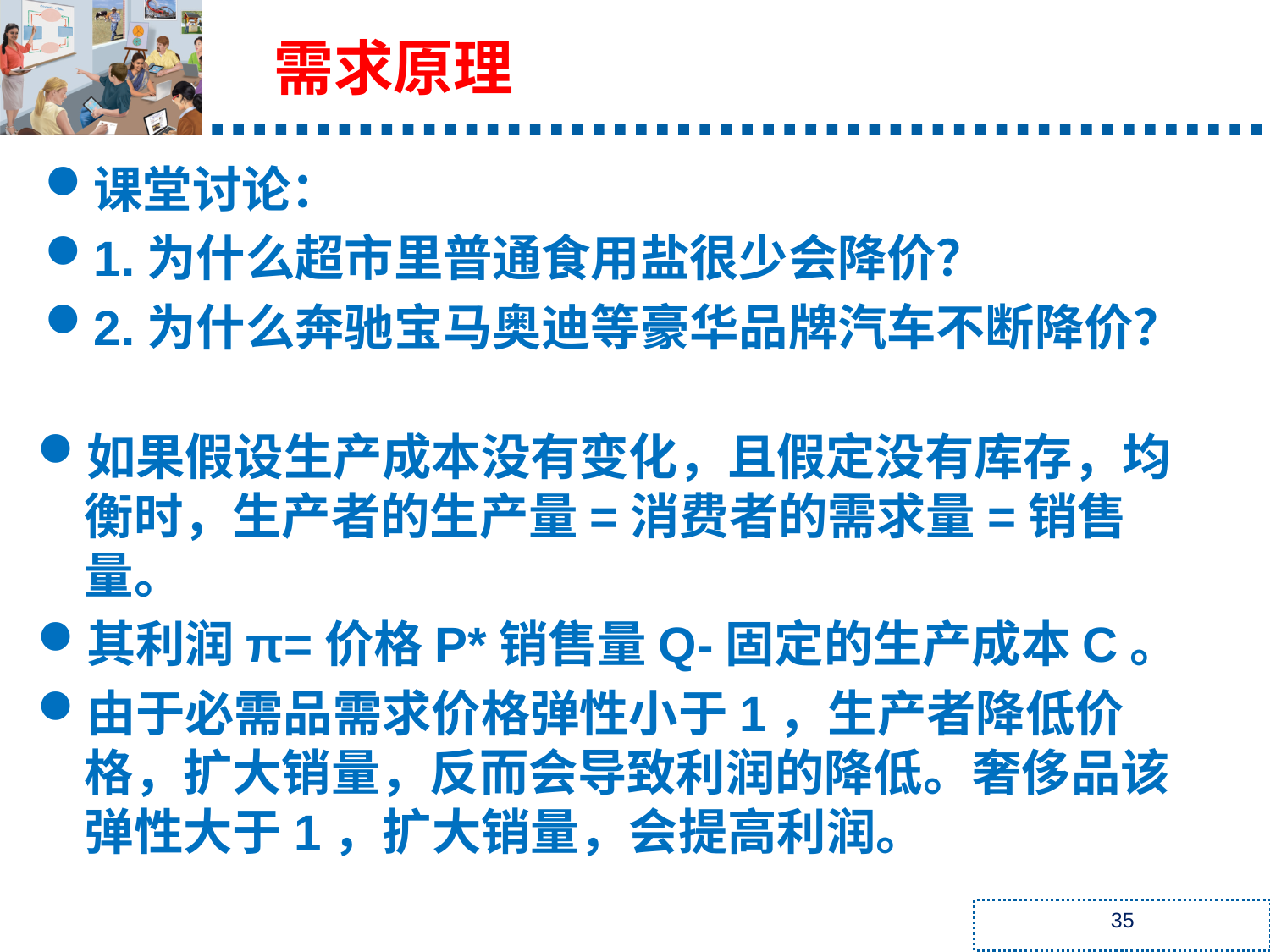

需求原理
课堂讨论：
1.为什么超市里普通食用盐很少会降价？
2.为什么奔驰宝马奥迪等豪华品牌汽车不断降价？

如果假设生产成本没有变化，且假定没有库存，均衡时，生产者的生产量=消费者的需求量=销售量。
其利润π=价格P*销售量Q-固定的生产成本C。
由于必需品需求价格弹性小于1，生产者降低价格，扩大销量，反而会导致利润的降低。奢侈品该弹性大于1，扩大销量，会提高利润。
35